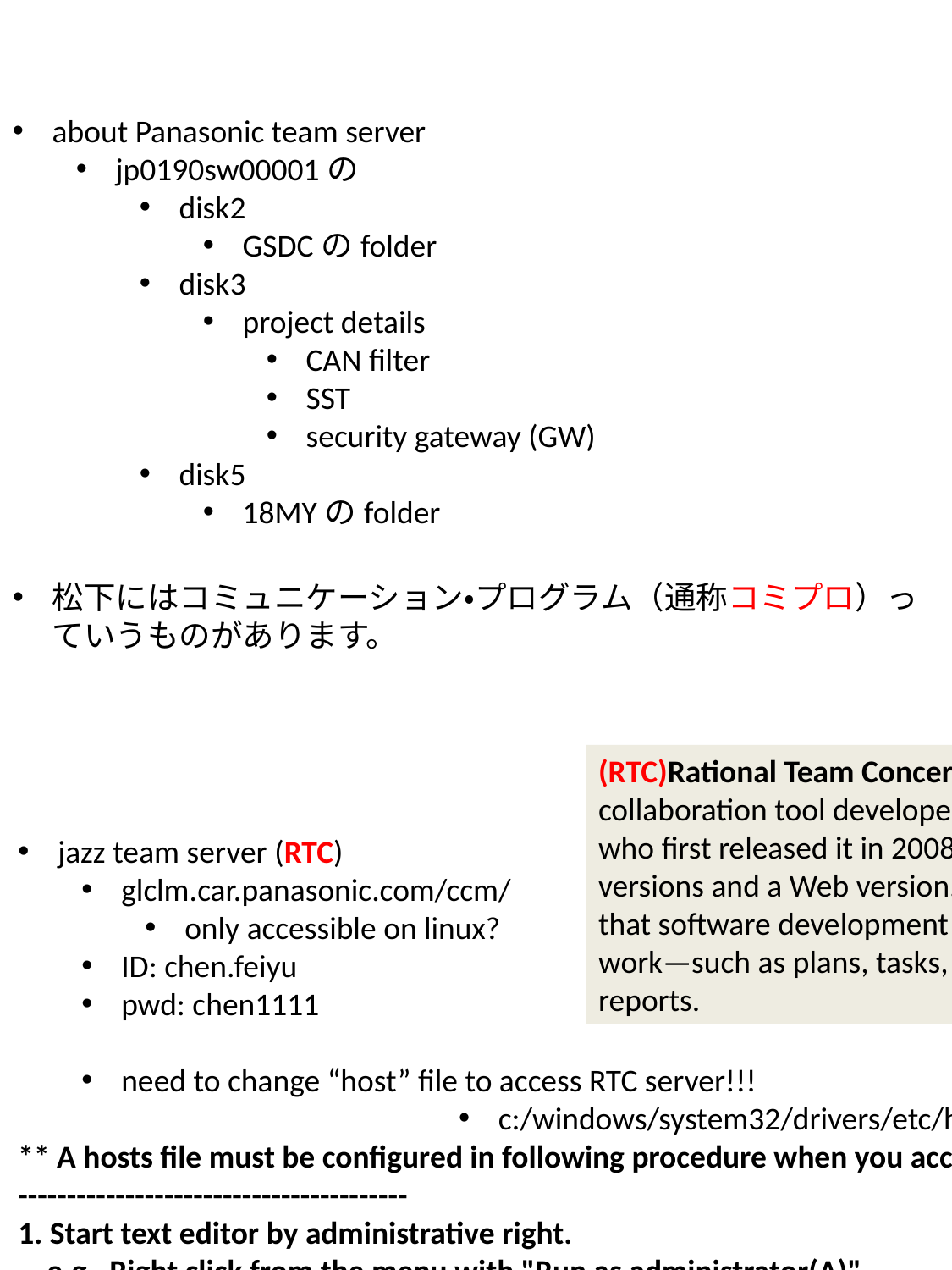

about Panasonic team server
jp0190sw00001の
disk2
GSDCのfolder
disk3
project details
CAN filter
SST
security gateway (GW)
disk5
18MYのfolder
松下にはコミュニケーション・プログラム（通称コミプロ）っていうものがあります。
gerrit
https://sakura-gerrit1.glgit.car.jp.panasonic.com/
https://sakura-gerrit1.glgit.car.jp.panasonic.com/#/settings
account: chen.feiyu (ID&PW)
key generation refers to 18MY　環境立ち上げ
(RTC)Rational Team Concert is a software development team collaboration tool developed by the Rational Software brand of IBM, who first released it in 2008. The software is available in both client versions and a Web version. It provides a collaborative environment that software development teams use to manage all aspects of their work—such as plans, tasks, revision control, build management, and reports.
jazz team server (RTC)
glclm.car.panasonic.com/ccm/
only accessible on linux?
ID: chen.feiyu
pwd: chen1111

need to change “host” file to access RTC server!!!
c:/windows/system32/drivers/etc/host
** A hosts file must be configured in following procedure when you access RTC for the first time **
----------------------------------------
1. Start text editor by administrative right.
    e.g.  Right click from the menu with "Run as administrator(A)"

2. Open the hosts file of Windows
     e.g.  Path for hosts file is "c:\windows\system32\drivers\etc\hosts" (For Windows7)

3. Save file after adding following line to the hosts file.
      10.181.164.26    glclm.car.panasonic.com #RTC Server